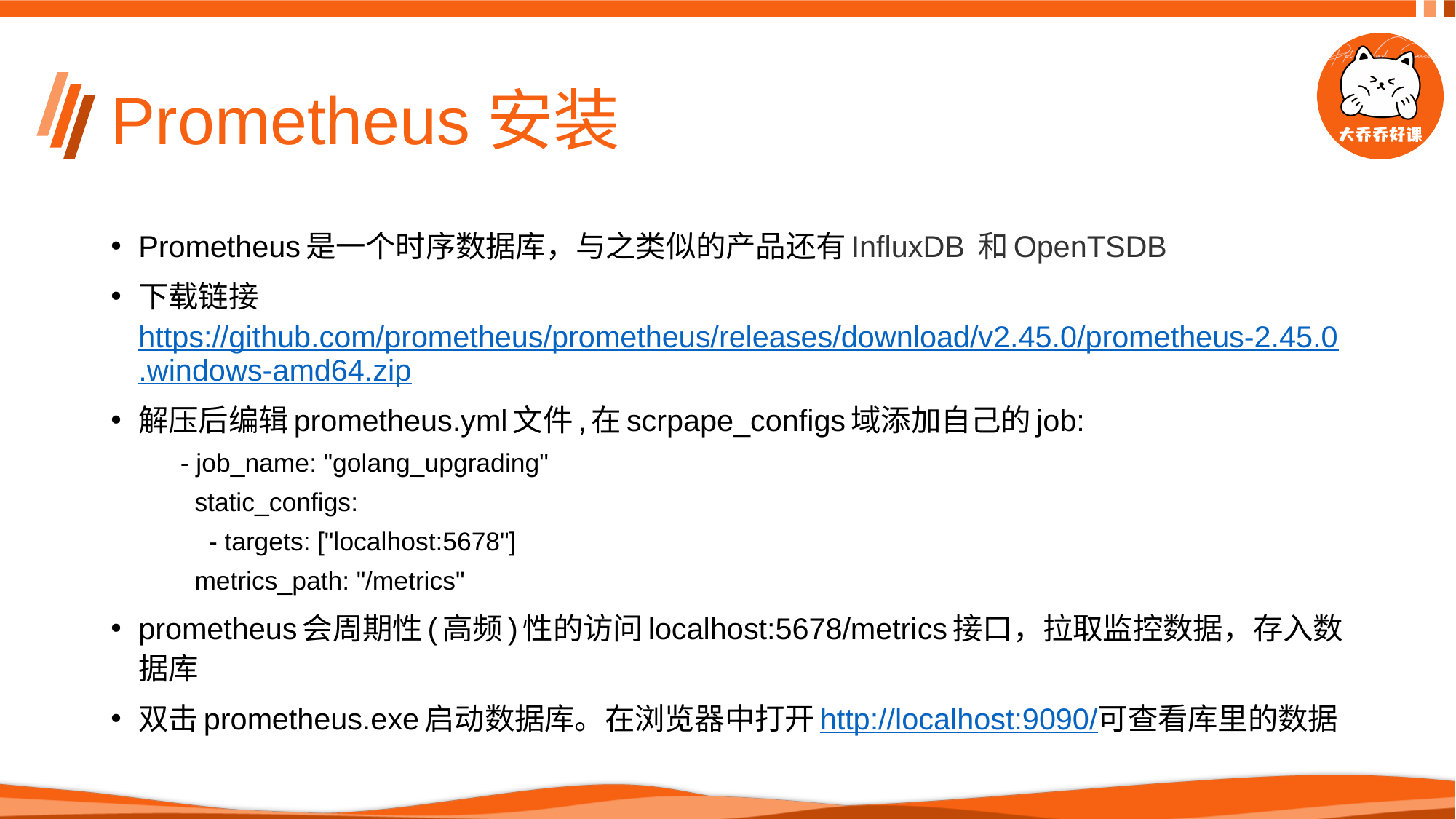

# Prometheus安装
Prometheus是一个时序数据库，与之类似的产品还有InfluxDB 和OpenTSDB
下载链接https://github.com/prometheus/prometheus/releases/download/v2.45.0/prometheus-2.45.0.windows-amd64.zip
解压后编辑prometheus.yml文件,在scrpape_configs域添加自己的job:
  - job_name: "golang_upgrading"
    static_configs:
      - targets: ["localhost:5678"]
    metrics_path: "/metrics"
prometheus会周期性(高频)性的访问localhost:5678/metrics接口，拉取监控数据，存入数据库
双击prometheus.exe启动数据库。在浏览器中打开http://localhost:9090/可查看库里的数据